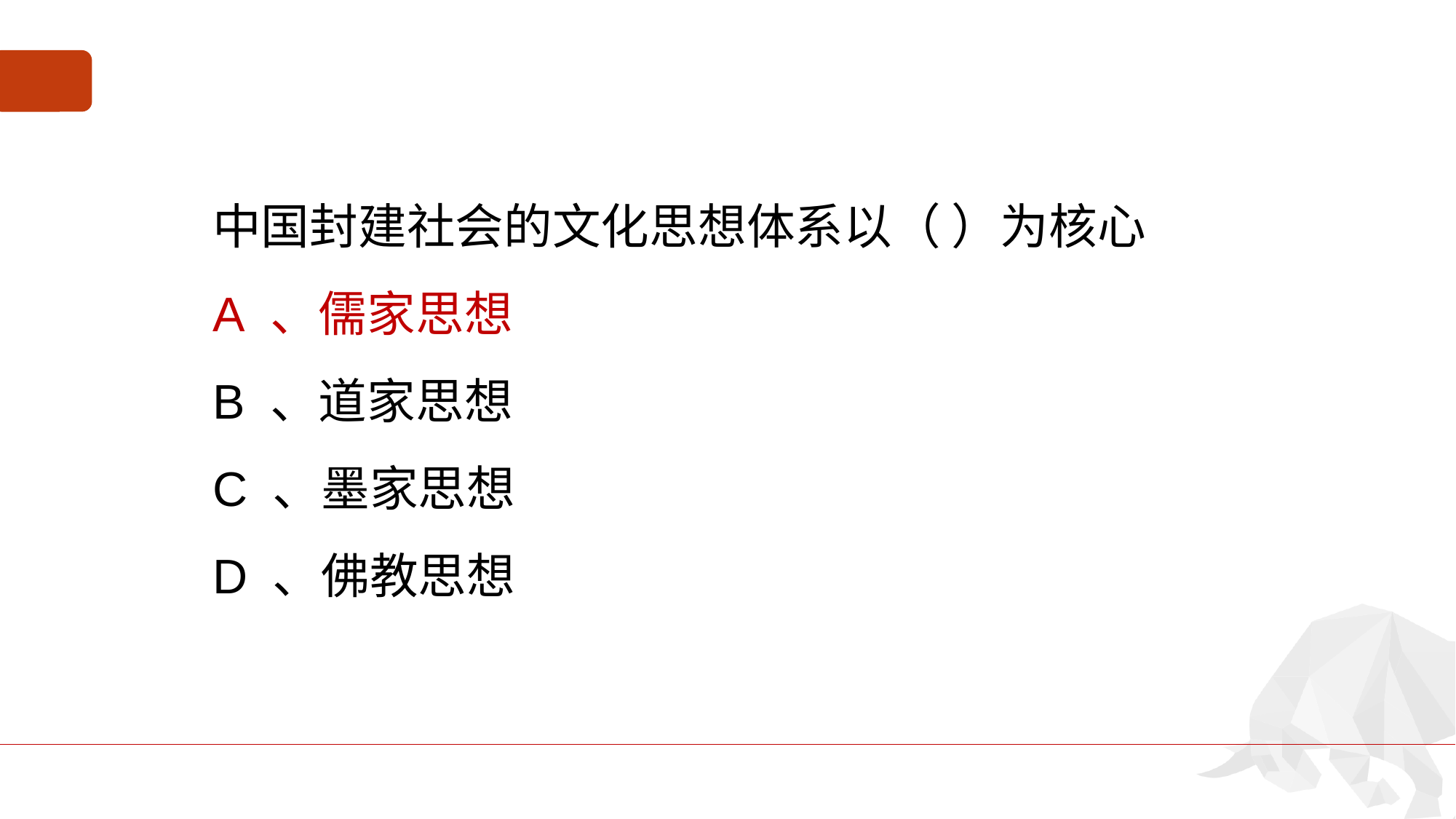

中国封建社会的文化思想体系以（ ）为核心
A 、儒家思想
B 、道家思想
C 、墨家思想
D 、佛教思想